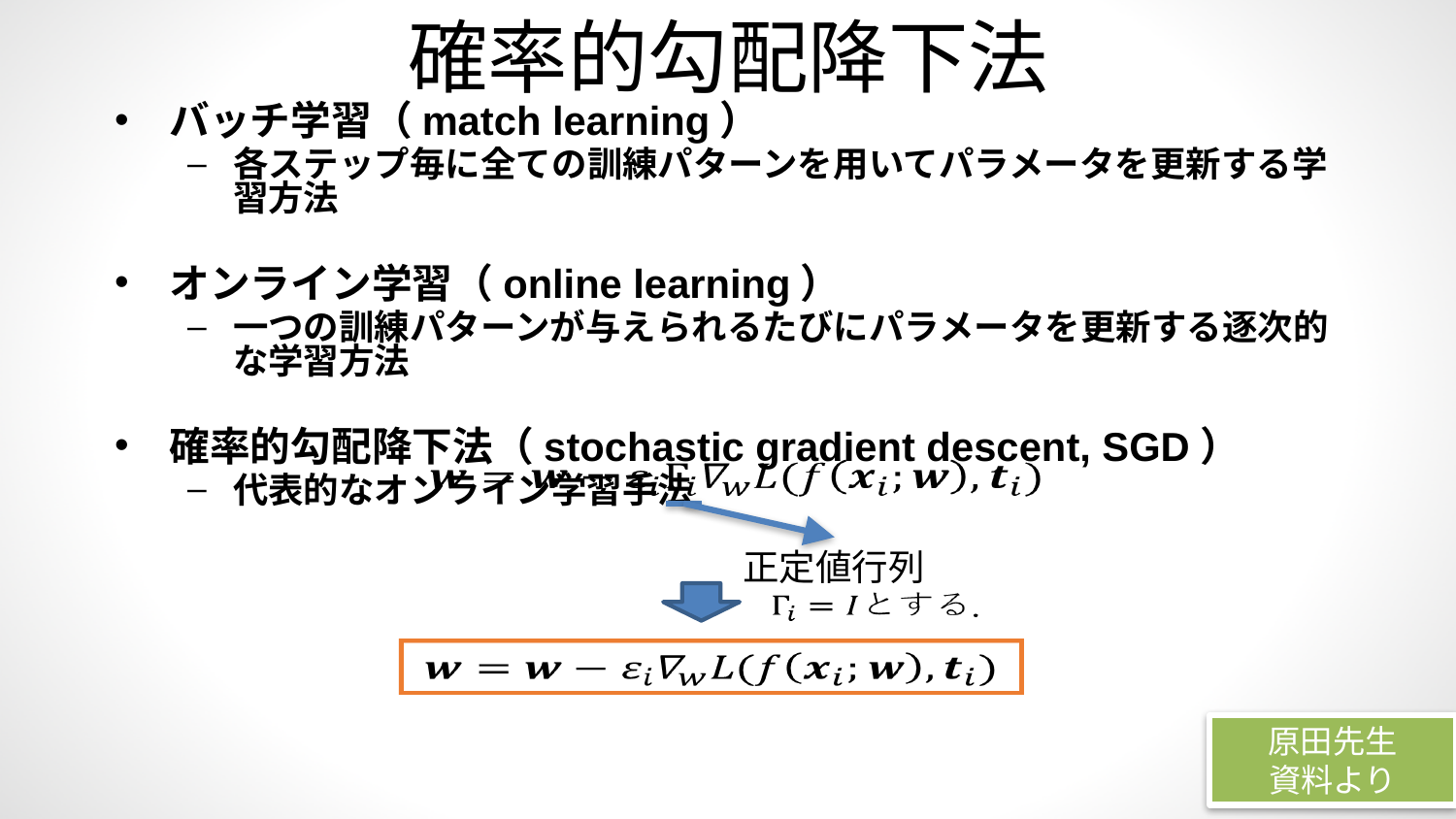

# 確率的勾配降下法
バッチ学習（match learning）
各ステップ毎に全ての訓練パターンを用いてパラメータを更新する学習方法

オンライン学習（online learning）
一つの訓練パターンが与えられるたびにパラメータを更新する逐次的な学習方法

確率的勾配降下法（stochastic gradient descent, SGD）
代表的なオンライン学習手法

正定値行列

原田先生
資料より